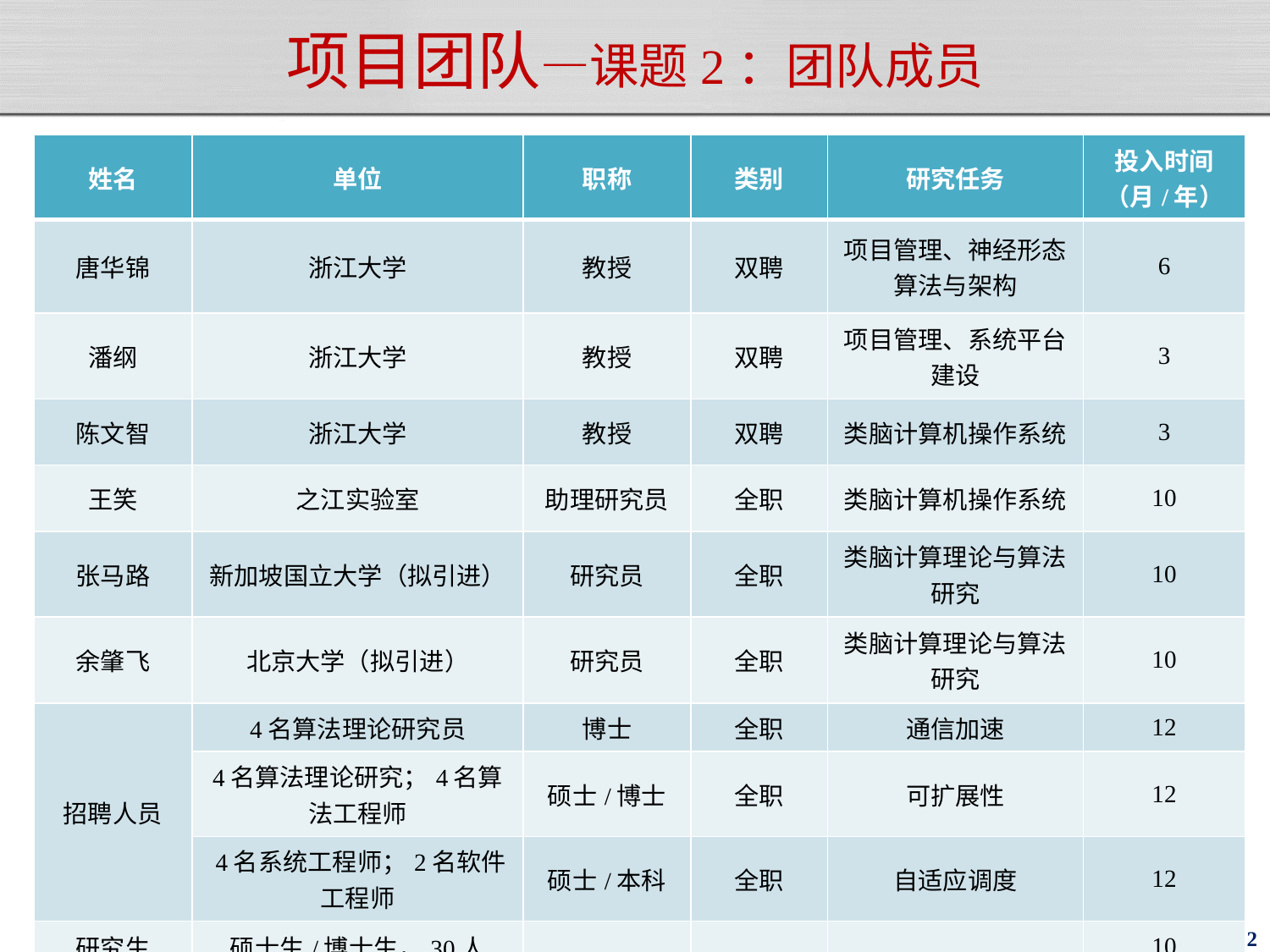

# 项目团队—课题2：团队成员
| 姓名 | 单位 | 职称 | 类别 | 研究任务 | 投入时间 （月/年） |
| --- | --- | --- | --- | --- | --- |
| 唐华锦 | 浙江大学 | 教授 | 双聘 | 项目管理、神经形态算法与架构 | 6 |
| 潘纲 | 浙江大学 | 教授 | 双聘 | 项目管理、系统平台建设 | 3 |
| 陈文智 | 浙江大学 | 教授 | 双聘 | 类脑计算机操作系统 | 3 |
| 王笑 | 之江实验室 | 助理研究员 | 全职 | 类脑计算机操作系统 | 10 |
| 张马路 | 新加坡国立大学（拟引进） | 研究员 | 全职 | 类脑计算理论与算法研究 | 10 |
| 余肇飞 | 北京大学（拟引进） | 研究员 | 全职 | 类脑计算理论与算法研究 | 10 |
| 招聘人员 | 4名算法理论研究员 | 博士 | 全职 | 通信加速 | 12 |
|  | 4名算法理论研究；4名算法工程师 | 硕士/博士 | 全职 | 可扩展性 | 12 |
|  | 4名系统工程师；2名软件工程师 | 硕士/本科 | 全职 | 自适应调度 | 12 |
| 研究生 | 硕士生/博士生，30人 |  |  |  | 10 |
112